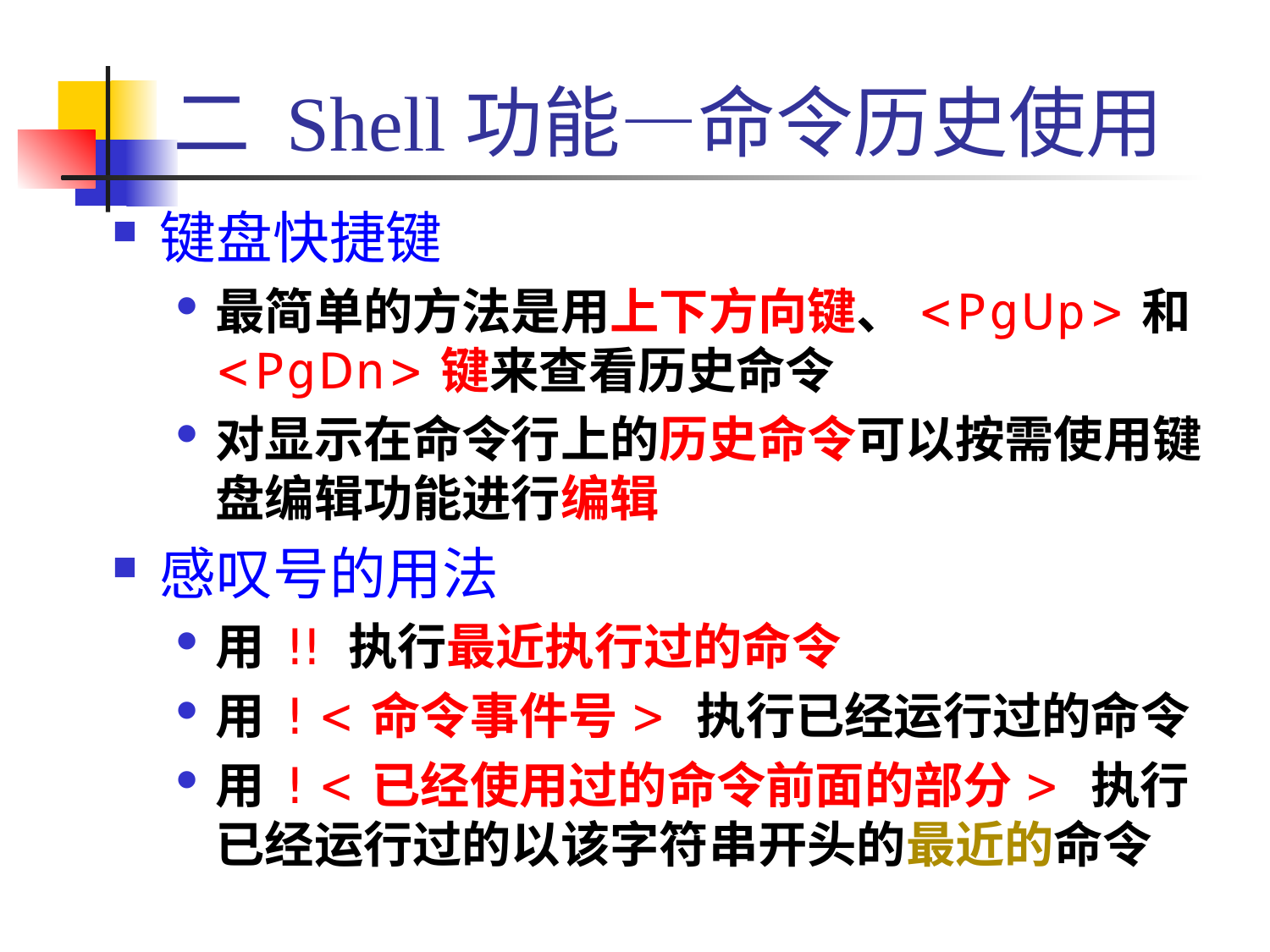

# 二 Shell功能—命令历史使用
键盘快捷键
最简单的方法是用上下方向键、<PgUp>和<PgDn>键来查看历史命令
对显示在命令行上的历史命令可以按需使用键盘编辑功能进行编辑
感叹号的用法
用 !! 执行最近执行过的命令
用 ! <命令事件号> 执行已经运行过的命令
用 ! <已经使用过的命令前面的部分> 执行已经运行过的以该字符串开头的最近的命令